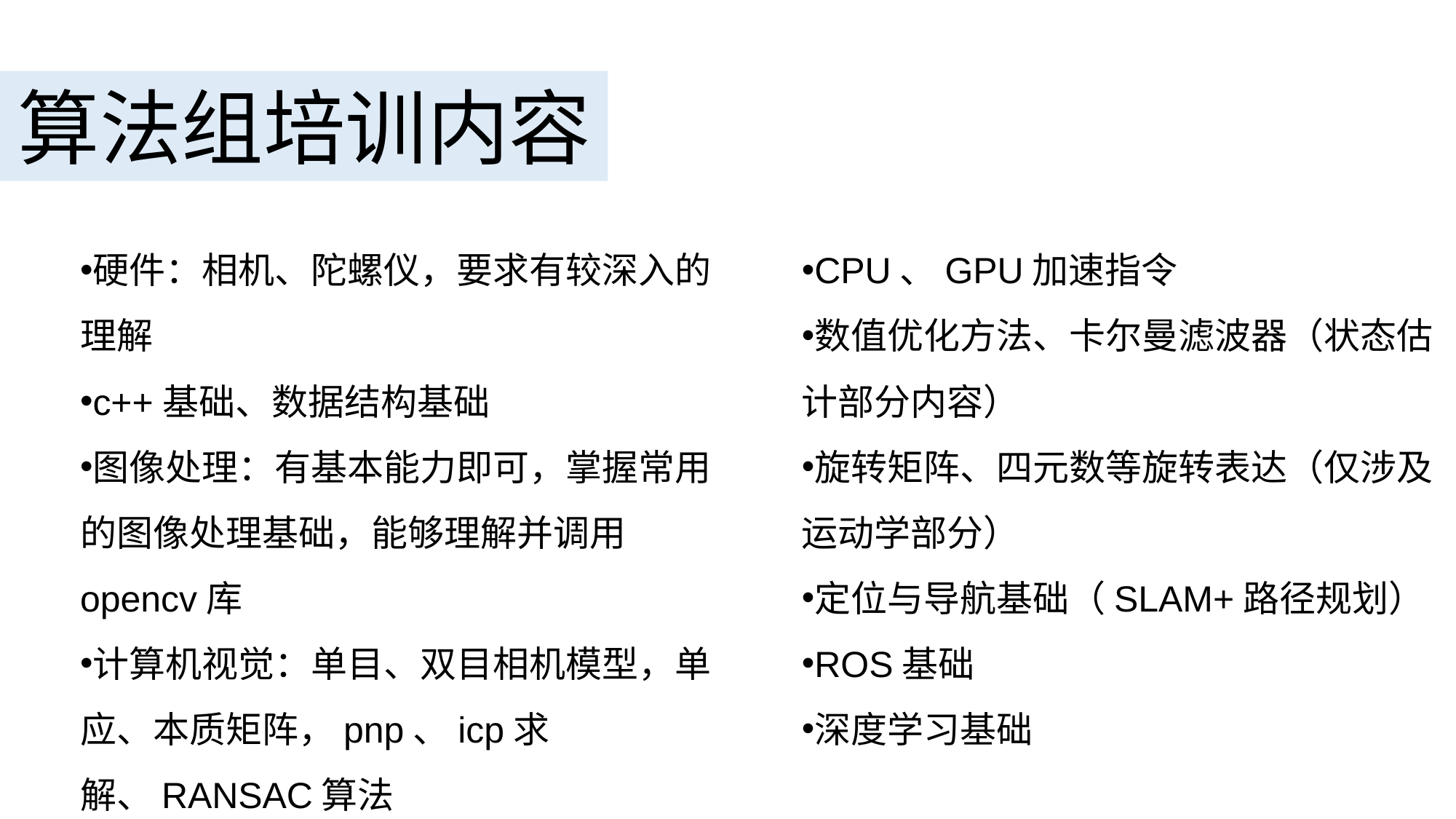

算法组培训内容
硬件：相机、陀螺仪，要求有较深入的理解
c++基础、数据结构基础
图像处理：有基本能力即可，掌握常用的图像处理基础，能够理解并调用opencv库
计算机视觉：单目、双目相机模型，单应、本质矩阵，pnp、icp求解、RANSAC算法
CPU、GPU加速指令
数值优化方法、卡尔曼滤波器（状态估计部分内容）
旋转矩阵、四元数等旋转表达（仅涉及运动学部分）
定位与导航基础（SLAM+路径规划）
ROS基础
深度学习基础